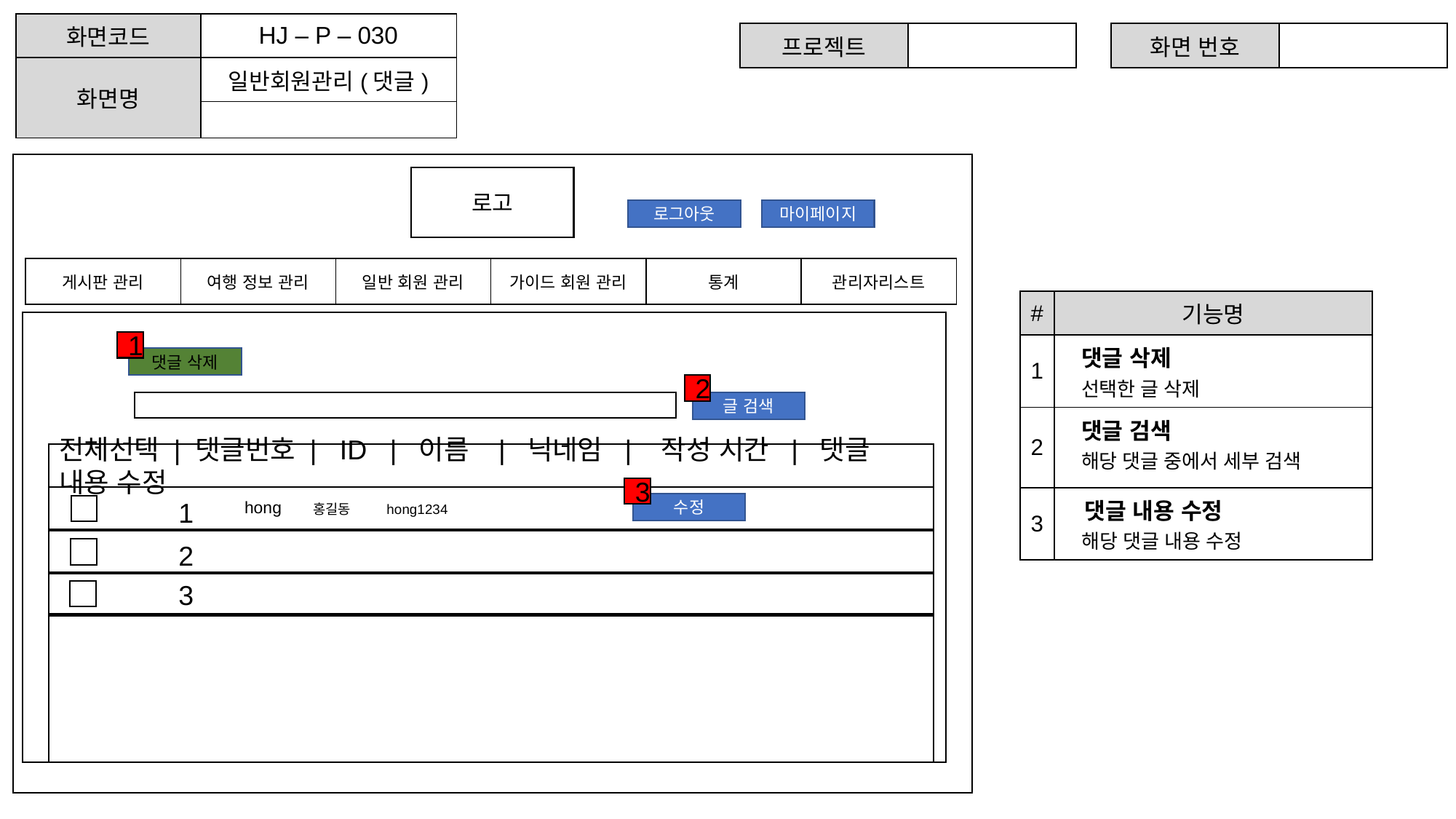

| 화면코드 | HJ – P – 030 |
| --- | --- |
| 화면명 | 일반회원관리(댓글) |
|  |  |
| 프로젝트 |  |
| --- | --- |
| 화면 번호 |  |
| --- | --- |

로고
로그아웃
마이페이지
| 게시판 관리 | 여행 정보 관리 | 일반 회원 관리 | 가이드 회원 관리 | 통계 | 관리자리스트 |
| --- | --- | --- | --- | --- | --- |
| # | 기능명 |
| --- | --- |
| 1 | 댓글 삭제 선택한 글 삭제 |
| 2 | 댓글 검색 해당 댓글 중에서 세부 검색 |
| 3 | 댓글 내용 수정 해당 댓글 내용 수정 |

1
댓글 삭제
2

글 검색

전체선택 | 댓글번호 |   ID   |  이름   |  닉네임  |   작성 시간  |  댓글 내용 수정
3
1
hong
수정

홍길동
hong1234
2

3